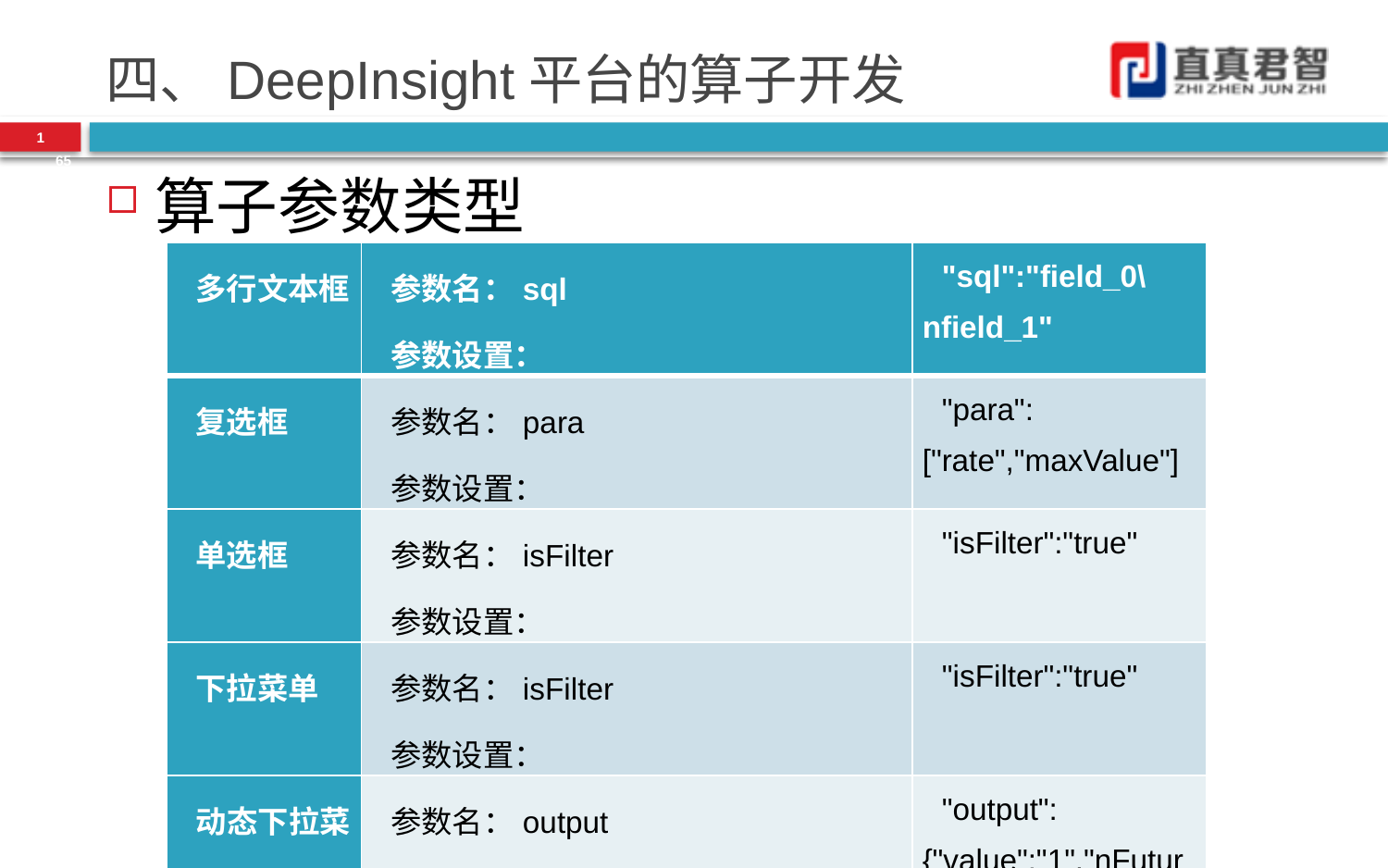

# 四、DeepInsight平台的算子开发
1
65
算子参数类型

| 多行文本框 | 参数名：sql 参数设置： | "sql":"field\_0\nfield\_1" |
| --- | --- | --- |
| 复选框 | 参数名：para 参数设置： | "para":["rate","maxValue"] |
| 单选框 | 参数名：isFilter 参数设置： | "isFilter":"true" |
| 下拉菜单 | 参数名：isFilter 参数设置： | "isFilter":"true" |
| 动态下拉菜单 | 参数名：output 参数设置： | "output":{"value":"1","nFuture":"5"} |